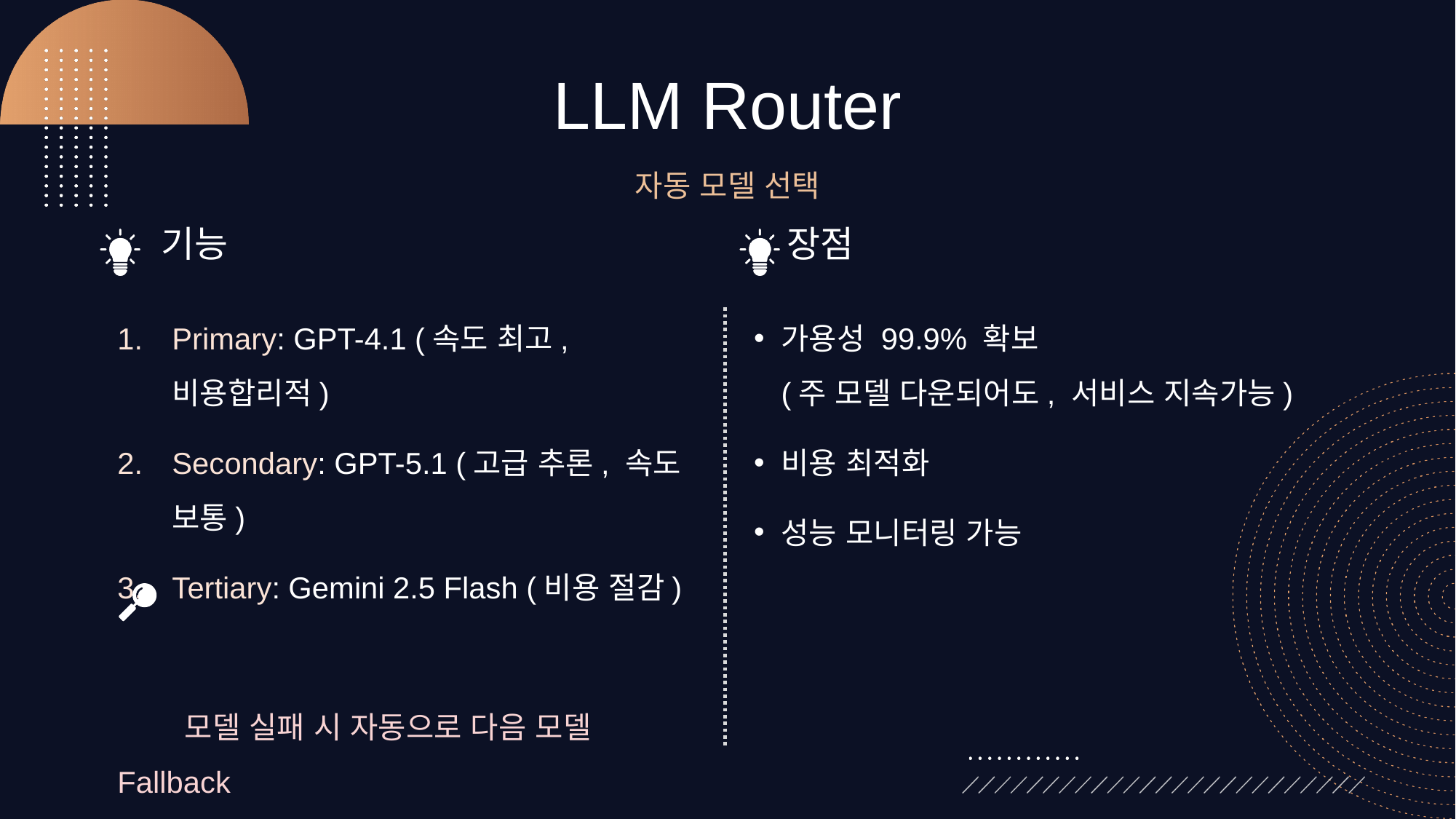

# LLM Router
자동 모델 선택
기능
장점
Primary: GPT-4.1 (속도 최고, 비용합리적)
Secondary: GPT-5.1 (고급 추론, 속도 보통)
Tertiary: Gemini 2.5 Flash (비용 절감)

       모델 실패 시 자동으로 다음 모델 Fallback
가용성 99.9% 확보
(주 모델 다운되어도, 서비스 지속가능)
비용 최적화
성능 모니터링 가능